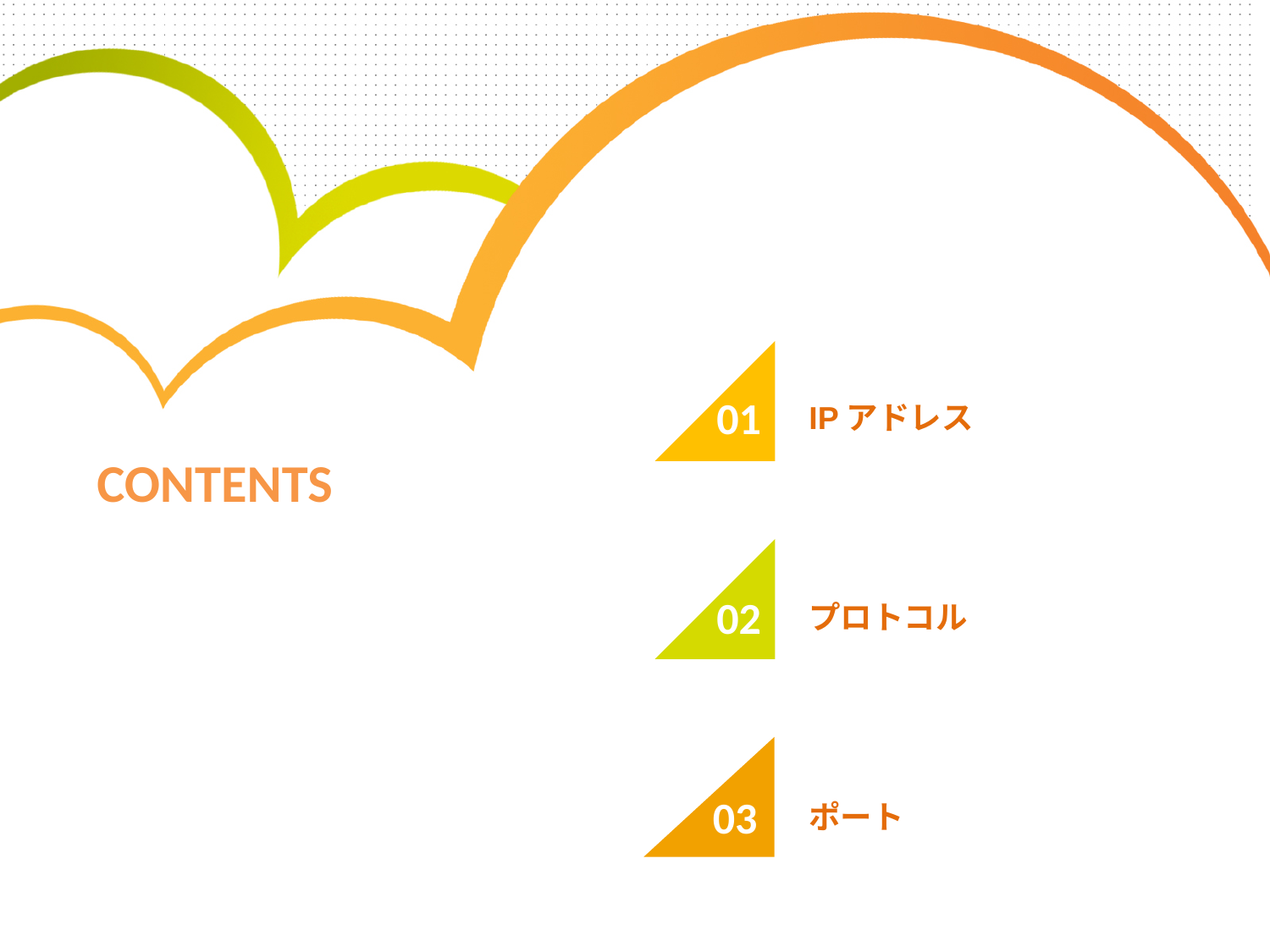

01
IPアドレス
CONTENTS

02
プロトコル

03
ポート